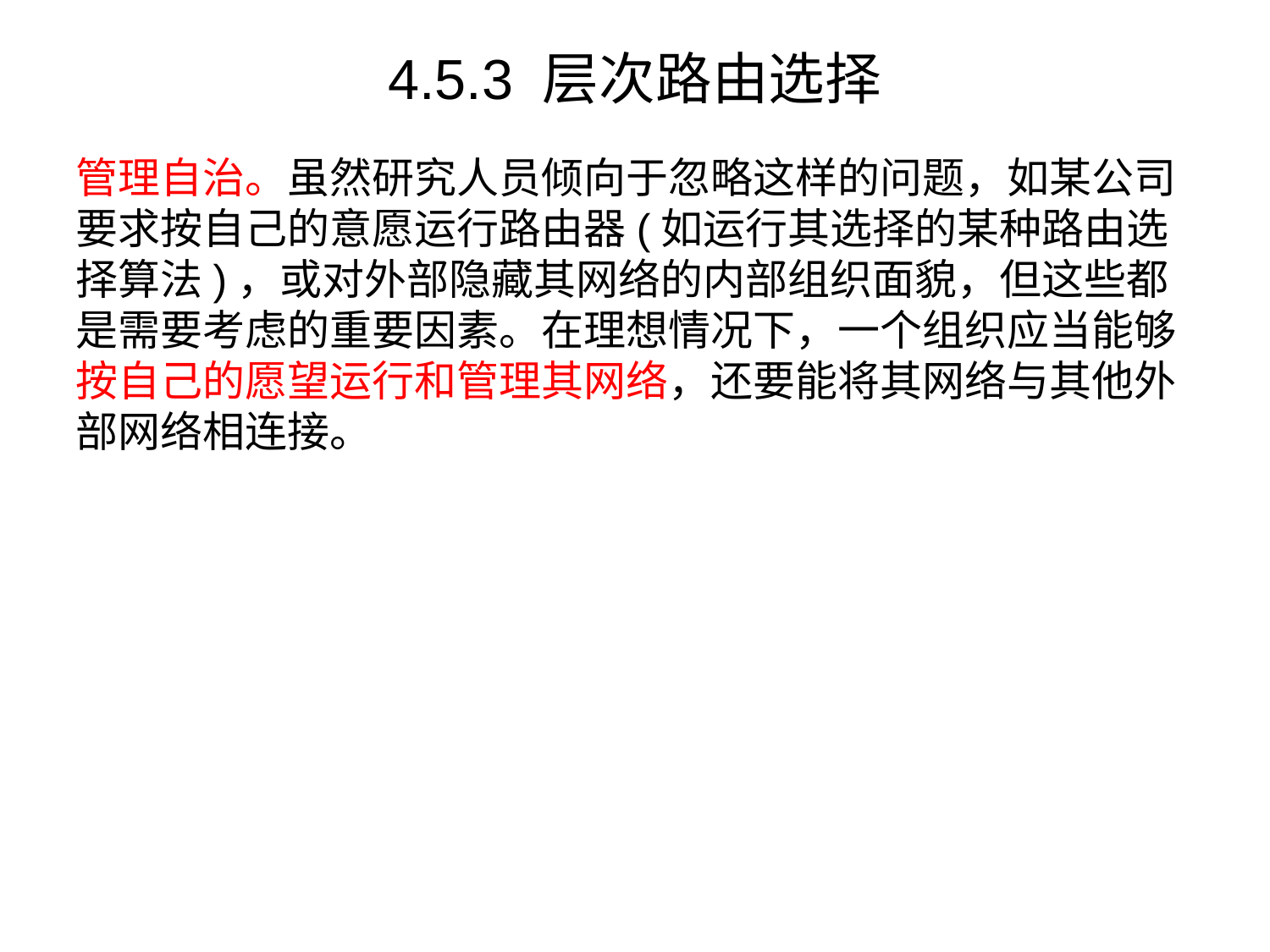

# 4.5.3 层次路由选择
管理自治。虽然研究人员倾向于忽略这样的问题，如某公司要求按自己的意愿运行路由器(如运行其选择的某种路由选择算法)，或对外部隐藏其网络的内部组织面貌，但这些都是需要考虑的重要因素。在理想情况下，一个组织应当能够按自己的愿望运行和管理其网络，还要能将其网络与其他外部网络相连接。